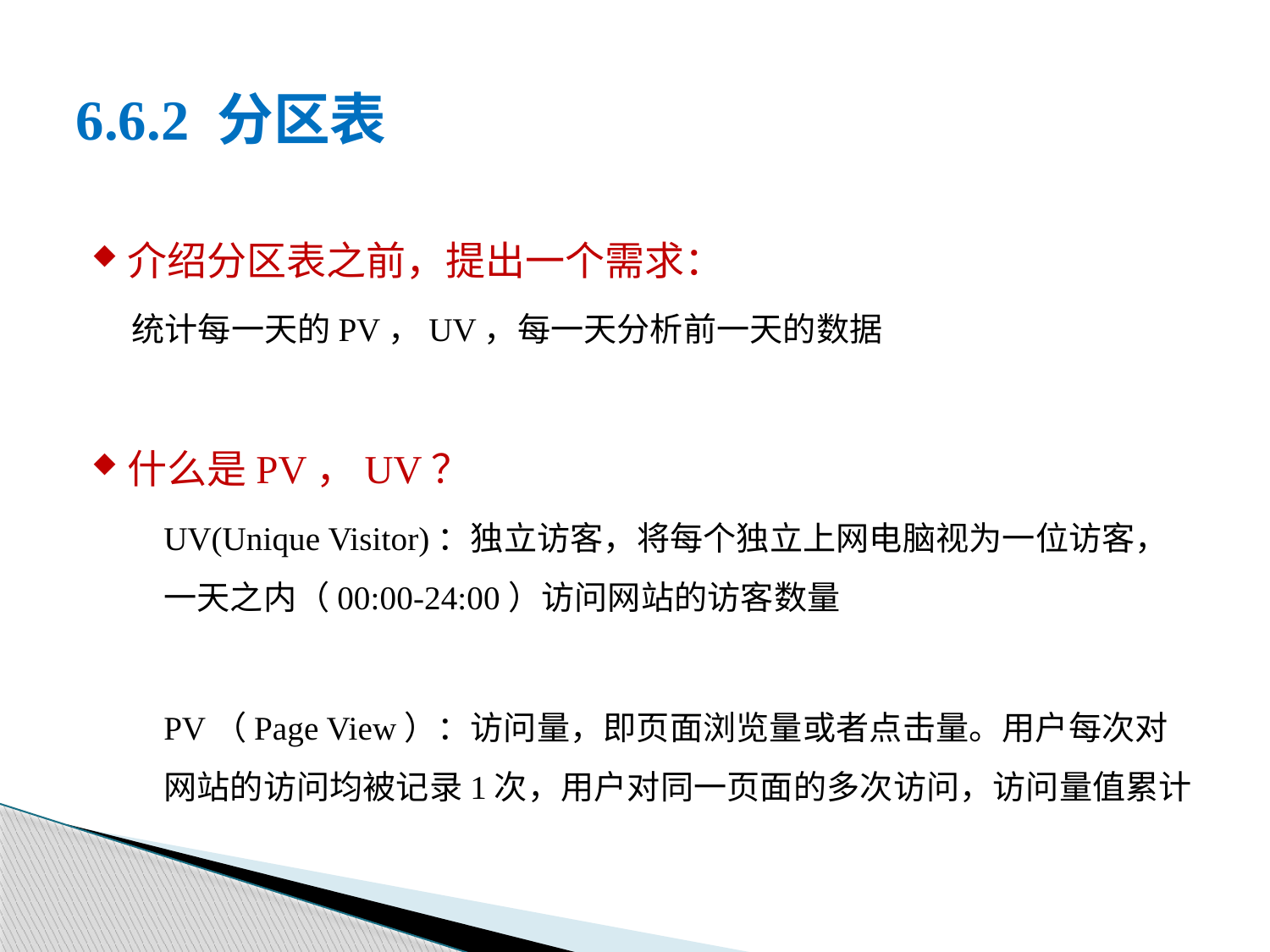

# 6.6.2 分区表
介绍分区表之前，提出一个需求：
统计每一天的PV，UV，每一天分析前一天的数据

什么是PV，UV？
UV(Unique Visitor)：独立访客，将每个独立上网电脑视为一位访客，一天之内（00:00-24:00）访问网站的访客数量

PV（Page View）：访问量，即页面浏览量或者点击量。用户每次对网站的访问均被记录1次，用户对同一页面的多次访问，访问量值累计